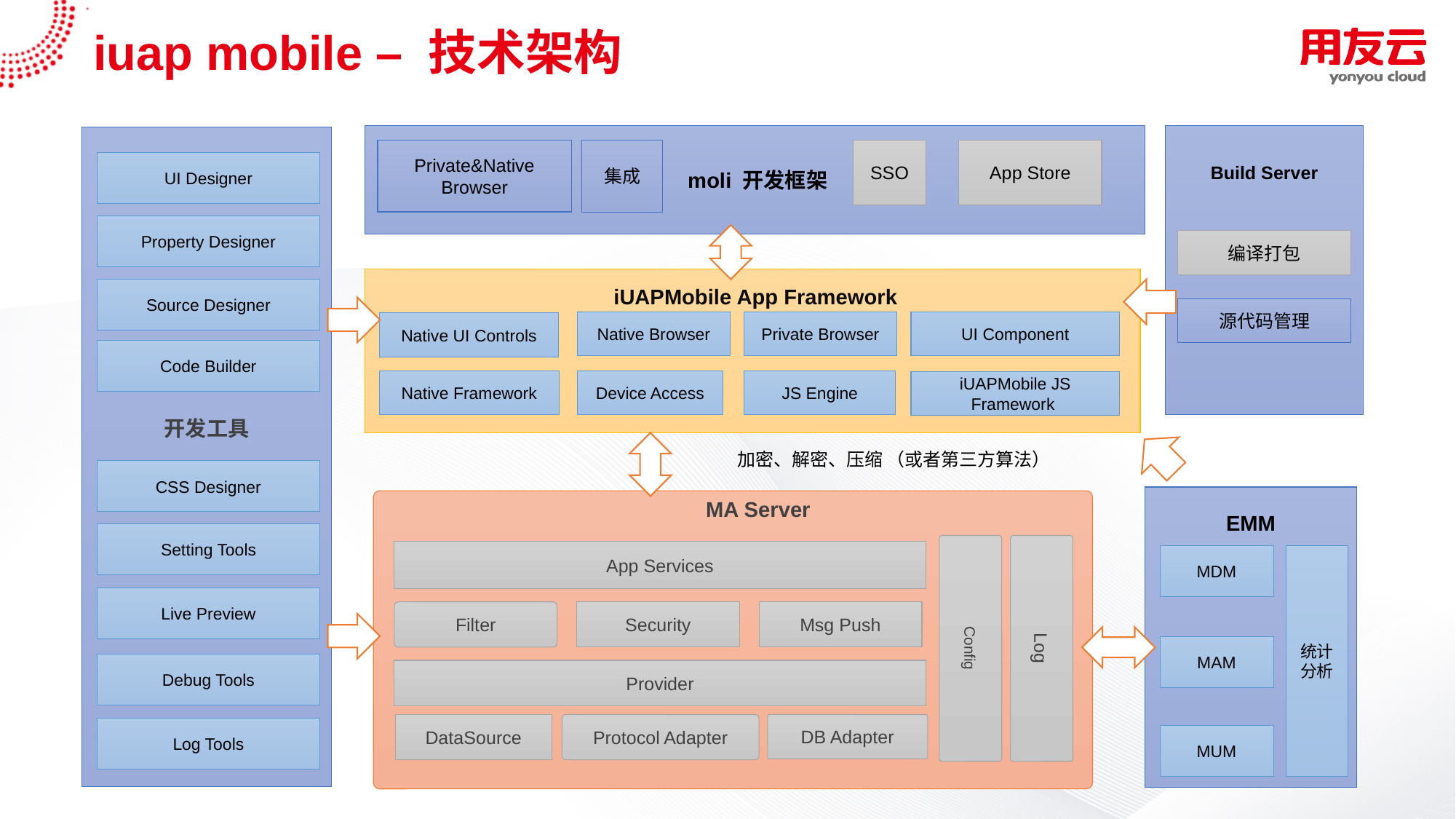

# iuap mobile – 技术架构
 moli 开发框架
Private&Native Browser
集成
SSO
App Store
Build Server

编译打包
源代码管理
开发工具

UI Designer
Property Designer

 iUAPMobile App Framework

Source Designer

Native Browser
Private Browser
UI Component
Native UI Controls
Code Builder
Native Framework
Device Access
JS Engine
iUAPMobile JS Framework

加密、解密、压缩 （或者第三方算法）
CSS Designer
EMM

MA Server
Setting Tools
Config
Log
App Services
MDM
统计分析
Live Preview
Filter
Security
Msg Push

MAM
Debug Tools
Provider
DataSource
Protocol Adapter
DB Adapter
Log Tools
MUM